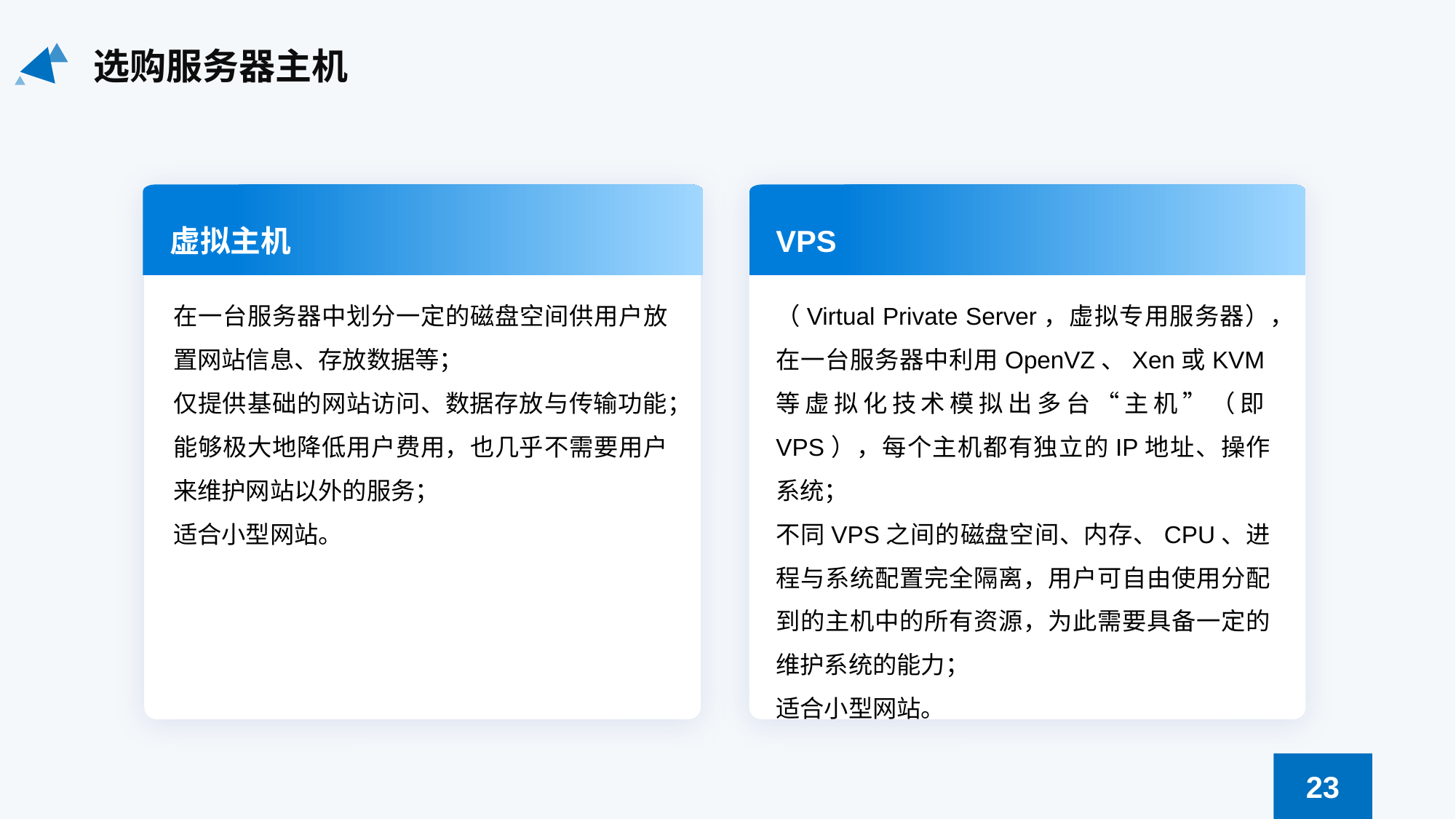

选购服务器主机

虚拟主机
VPS
在一台服务器中划分一定的磁盘空间供用户放置网站信息、存放数据等；
仅提供基础的网站访问、数据存放与传输功能；能够极大地降低用户费用，也几乎不需要用户来维护网站以外的服务；
适合小型网站。
（Virtual Private Server，虚拟专用服务器），在一台服务器中利用OpenVZ、Xen或KVM等虚拟化技术模拟出多台“主机”（即VPS），每个主机都有独立的IP地址、操作系统；
不同VPS之间的磁盘空间、内存、CPU、进程与系统配置完全隔离，用户可自由使用分配到的主机中的所有资源，为此需要具备一定的维护系统的能力；
适合小型网站。

23